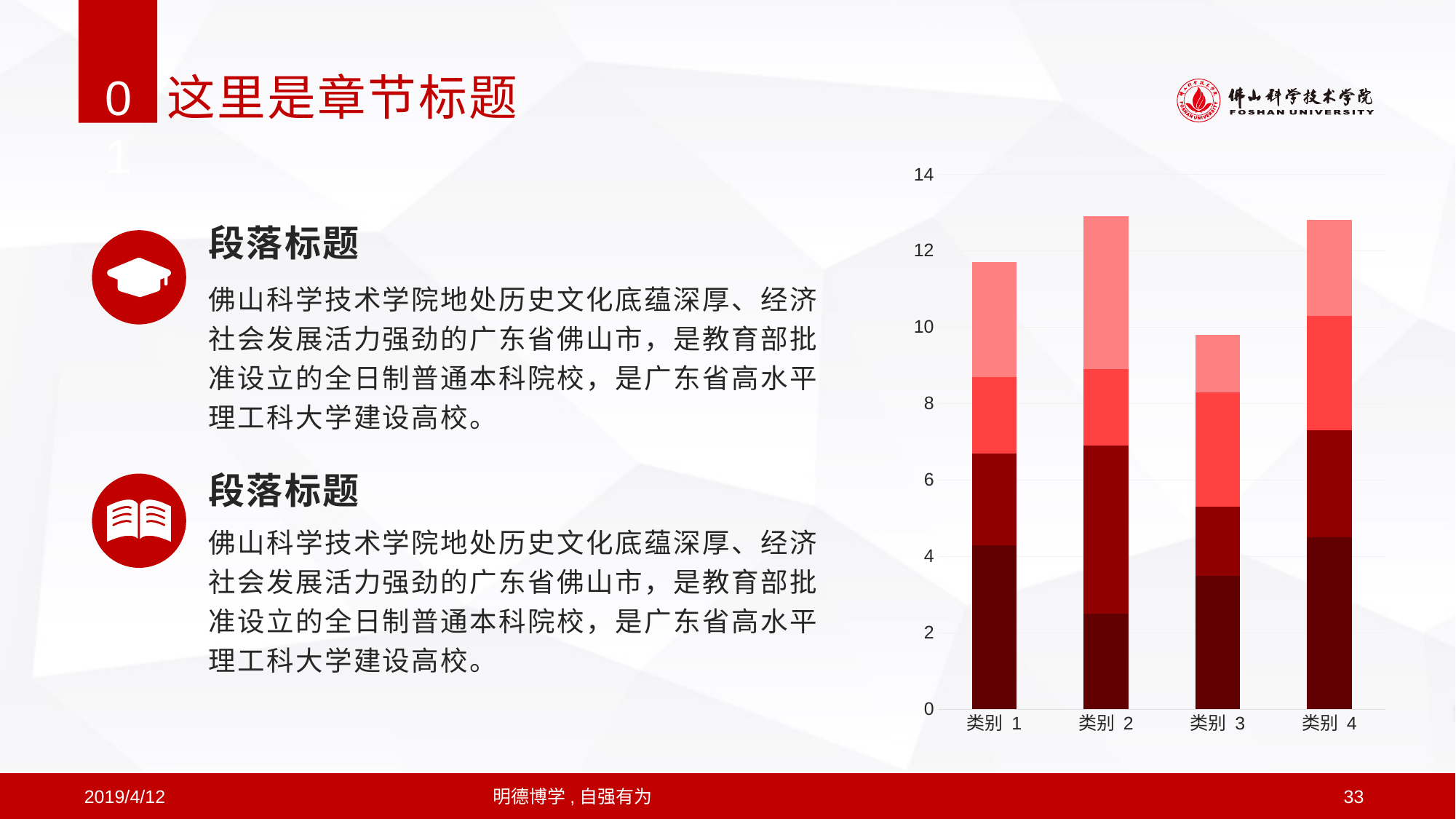

01
这里是章节标题

### Chart

| Category | 系列 1 | 系列 2 | 系列 3 | 系列4 |
|---|---|---|---|---|
| 类别 1 | 4.3 | 2.4 | 2.0 | 3.0 |
| 类别 2 | 2.5 | 4.4 | 2.0 | 4.0 |
| 类别 3 | 3.5 | 1.8 | 3.0 | 1.5 |
| 类别 4 | 4.5 | 2.8 | 3.0 | 2.5 |
段落标题
佛山科学技术学院地处历史文化底蕴深厚、经济社会发展活力强劲的广东省佛山市，是教育部批准设立的全日制普通本科院校，是广东省高水平理工科大学建设高校。

段落标题
佛山科学技术学院地处历史文化底蕴深厚、经济社会发展活力强劲的广东省佛山市，是教育部批准设立的全日制普通本科院校，是广东省高水平理工科大学建设高校。

2019/4/12
明德博学,自强有为
33